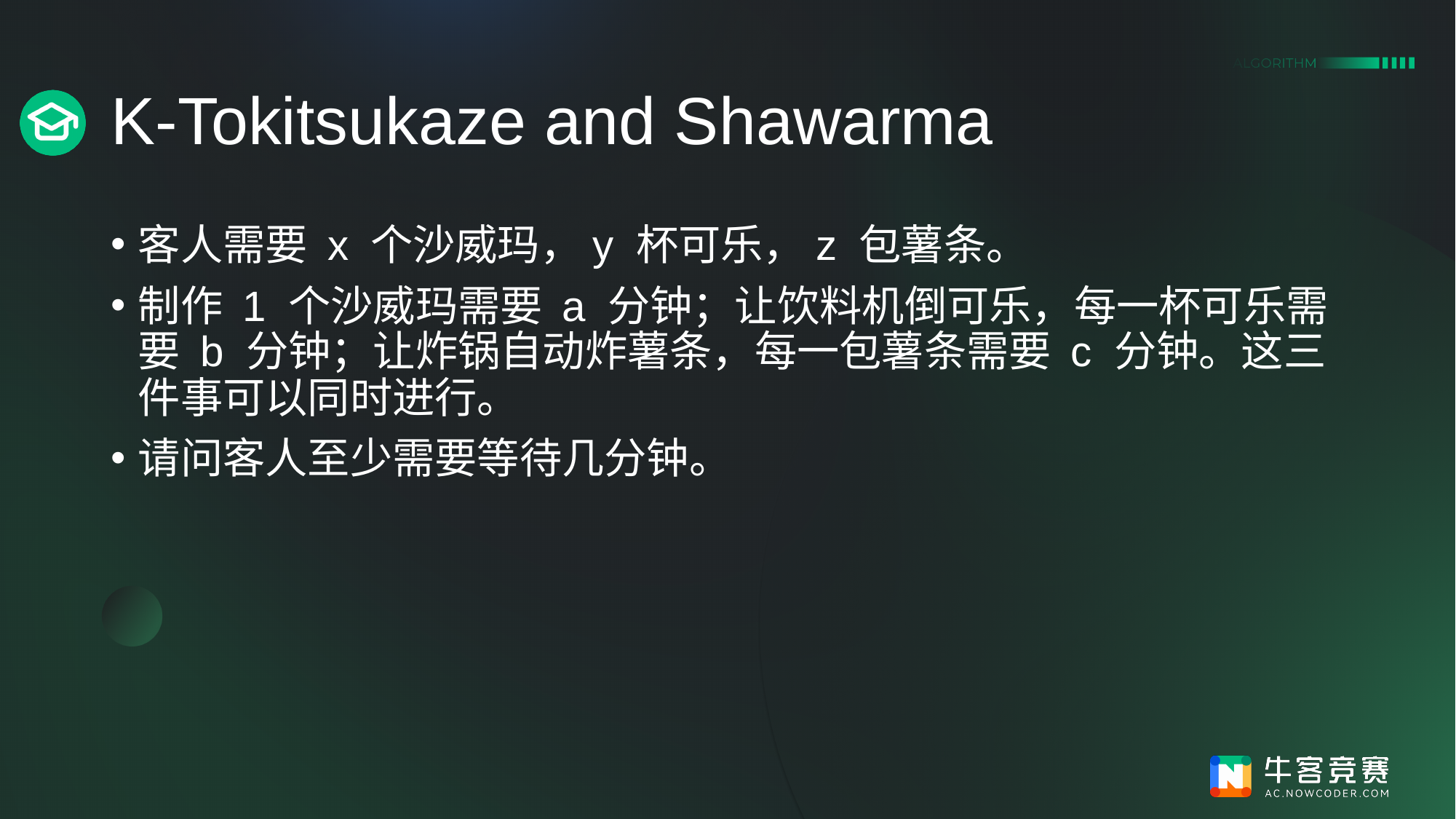

# K-Tokitsukaze and Shawarma
客人需要 x 个沙威玛，y 杯可乐，z 包薯条。
制作 1 个沙威玛需要 a 分钟；让饮料机倒可乐，每一杯可乐需要 b 分钟；让炸锅自动炸薯条，每一包薯条需要 c 分钟。这三件事可以同时进行。
请问客人至少需要等待几分钟。